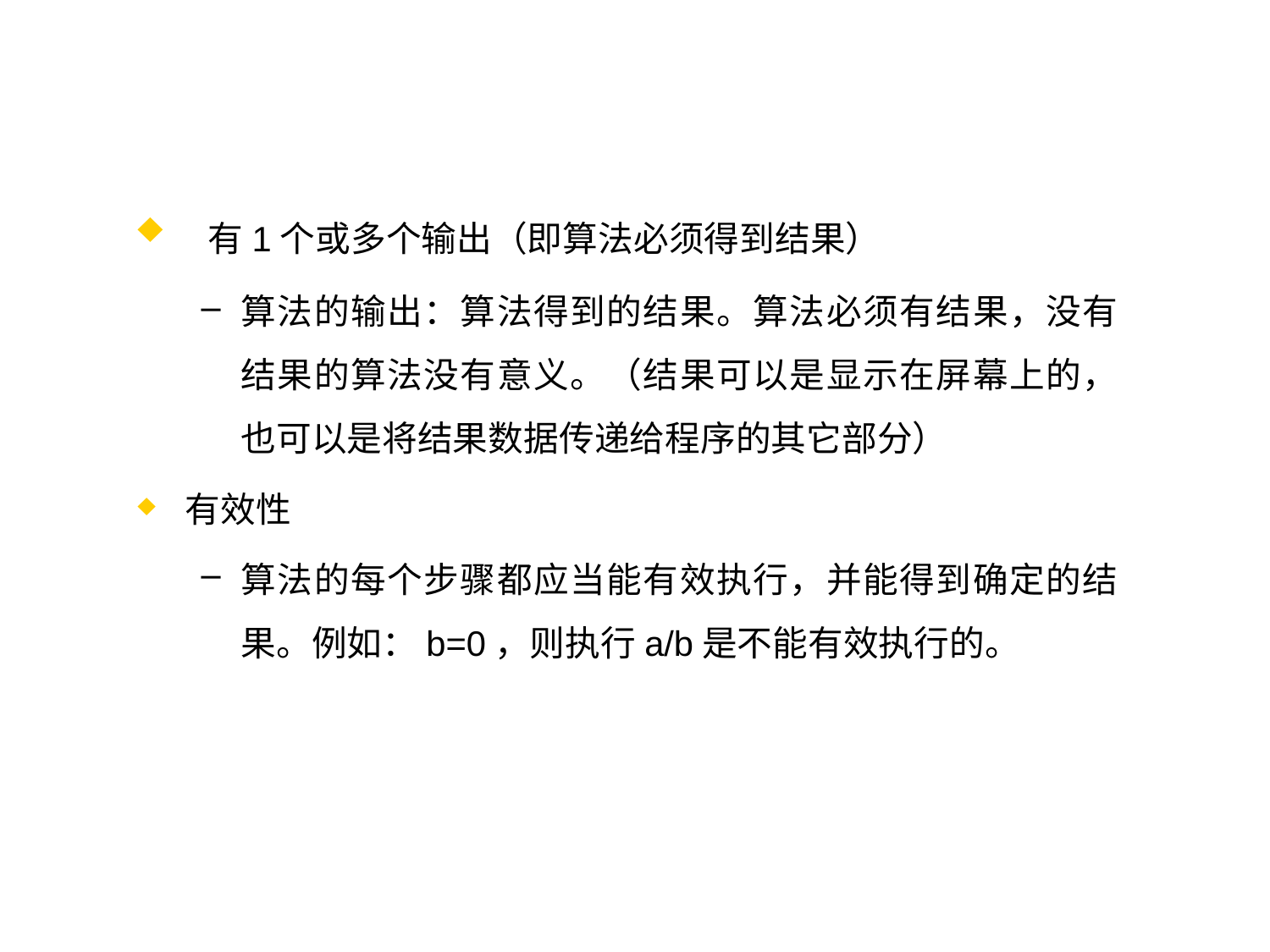

有1个或多个输出（即算法必须得到结果）
算法的输出：算法得到的结果。算法必须有结果，没有结果的算法没有意义。（结果可以是显示在屏幕上的，也可以是将结果数据传递给程序的其它部分）
有效性
算法的每个步骤都应当能有效执行，并能得到确定的结果。例如：b=0，则执行a/b是不能有效执行的。